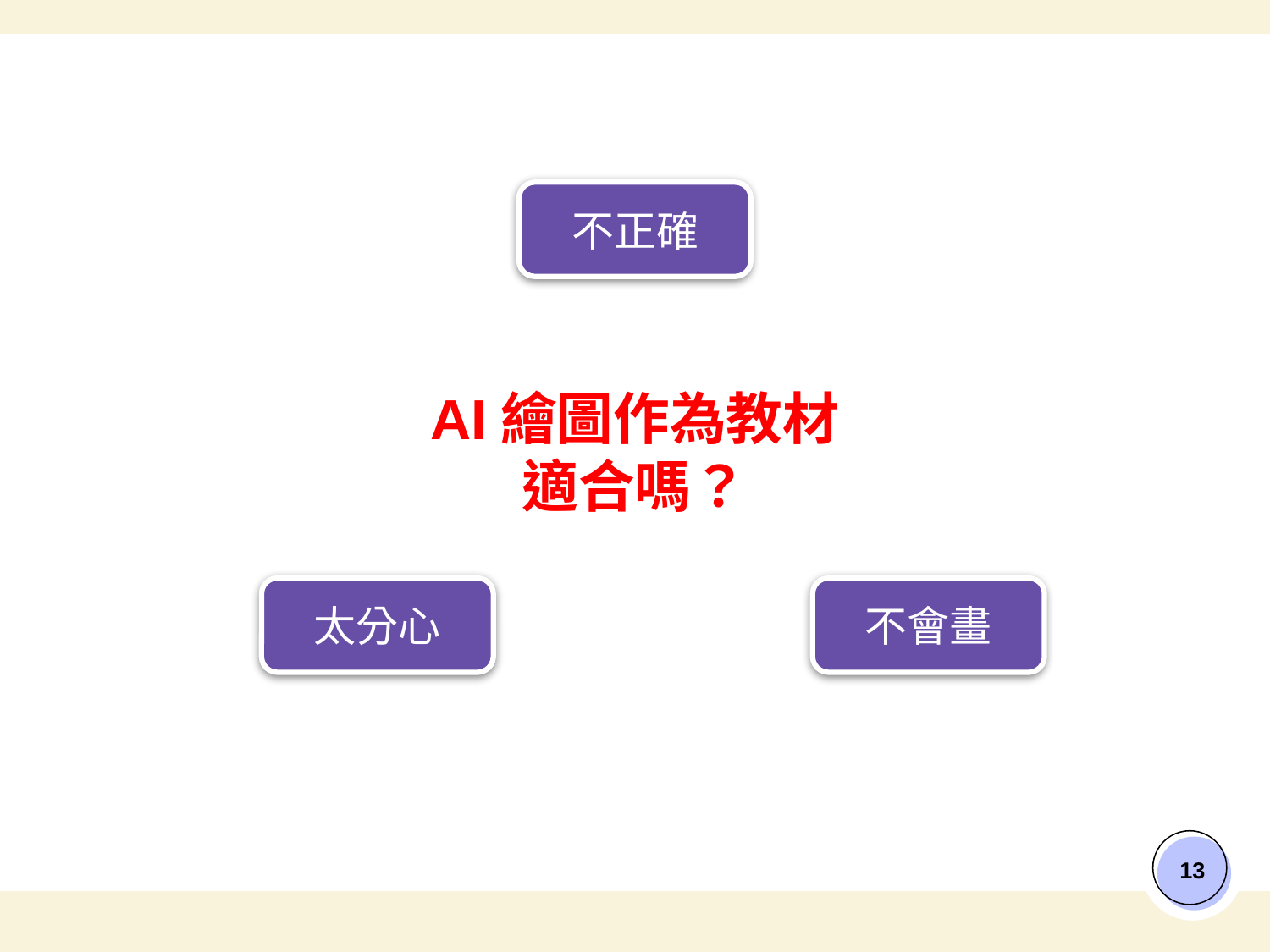

不正確
# AI繪圖作為教材
適合嗎？
太分心
不會畫
13